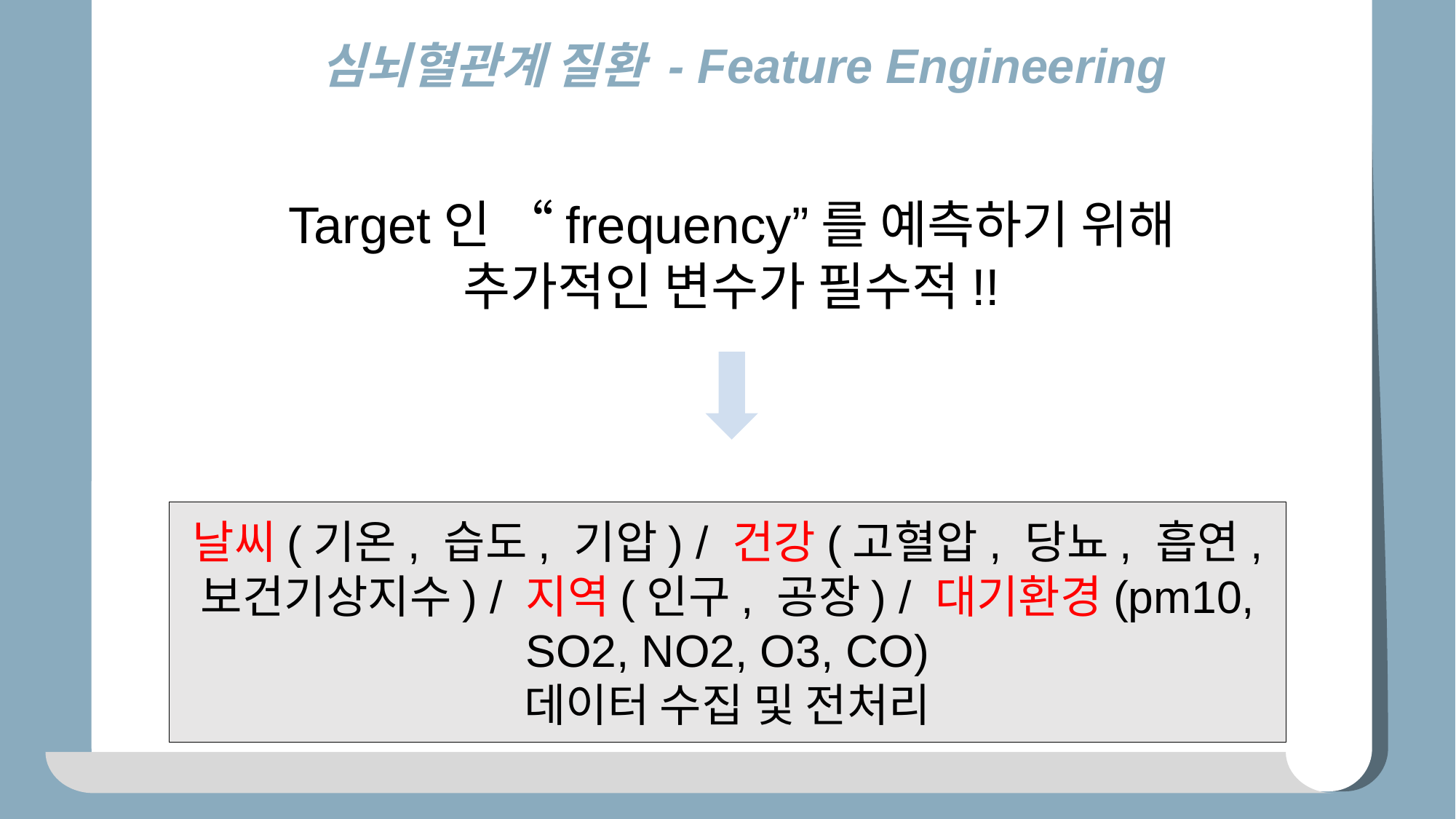

심뇌혈관계 질환 - Feature Engineering

Target인 “frequency”를 예측하기 위해
추가적인 변수가 필수적!!

날씨(기온, 습도, 기압) / 건강(고혈압, 당뇨, 흡연, 보건기상지수) / 지역(인구, 공장) / 대기환경(pm10, SO2, NO2, O3, CO)
데이터 수집 및 전처리